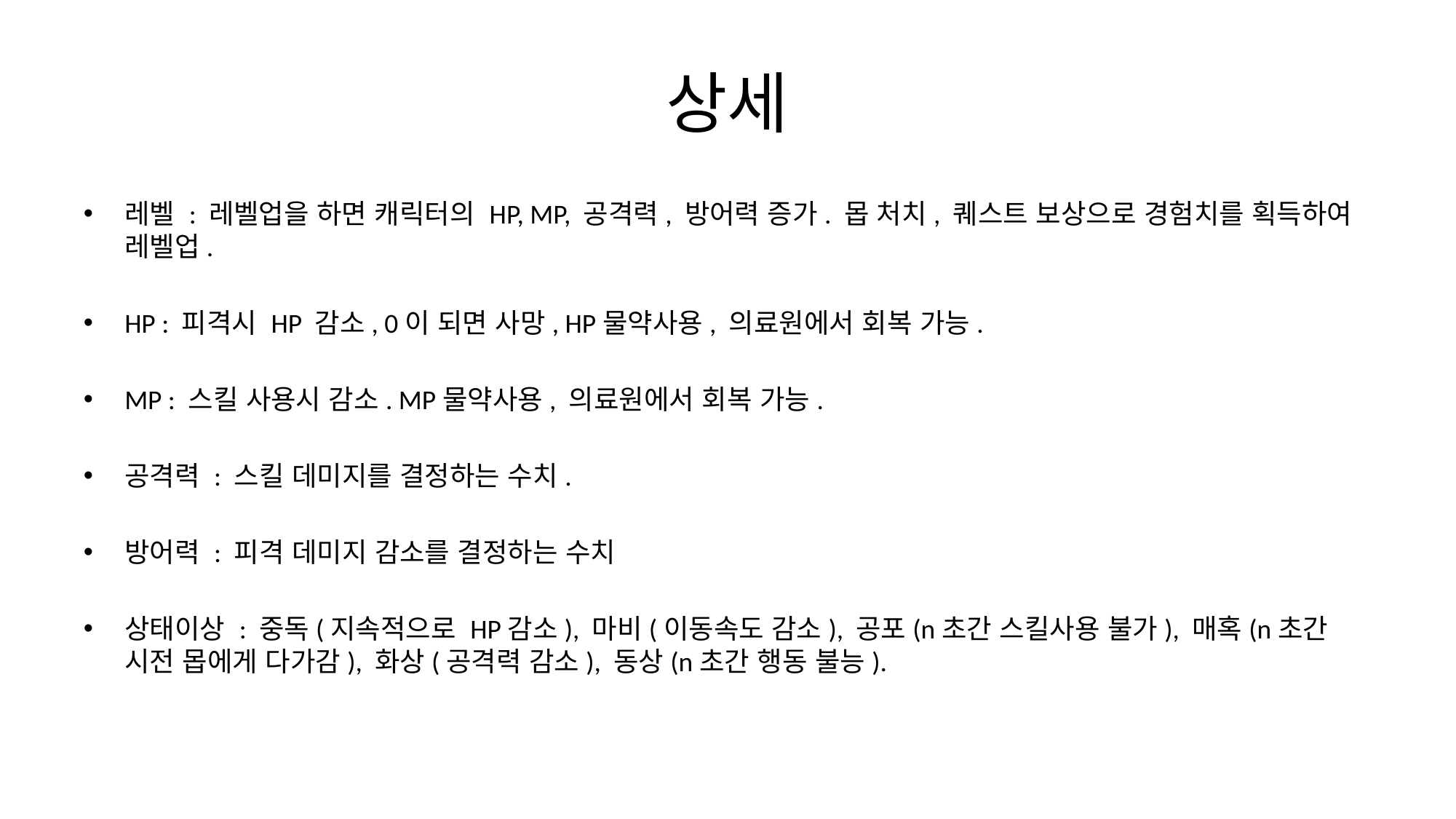

# 상세
레벨 : 레벨업을 하면 캐릭터의 HP, MP, 공격력, 방어력 증가. 몹 처치, 퀘스트 보상으로 경험치를 획득하여 레벨업.

HP : 피격시 HP 감소, 0이 되면 사망, HP물약사용, 의료원에서 회복 가능.

MP : 스킬 사용시 감소. MP물약사용, 의료원에서 회복 가능.

공격력 : 스킬 데미지를 결정하는 수치.

방어력 : 피격 데미지 감소를 결정하는 수치

상태이상 : 중독(지속적으로 HP감소), 마비(이동속도 감소), 공포(n초간 스킬사용 불가), 매혹(n초간 시전 몹에게 다가감), 화상(공격력 감소), 동상(n초간 행동 불능).